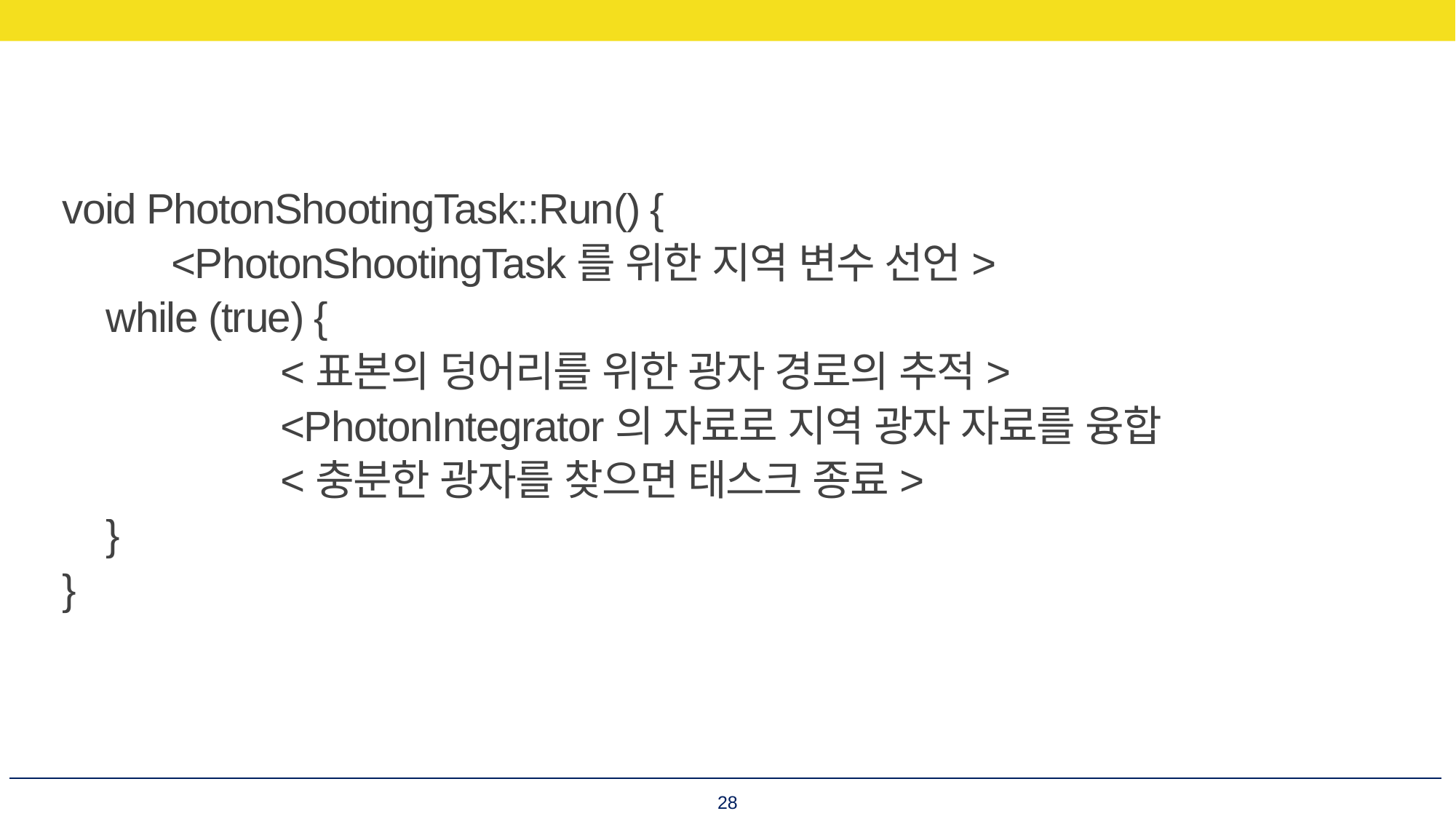

void PhotonShootingTask::Run() {
	<PhotonShootingTask를 위한 지역 변수 선언>
    while (true) {
		<표본의 덩어리를 위한 광자 경로의 추적>
		<PhotonIntegrator의 자료로 지역 광자 자료를 융합
		<충분한 광자를 찾으면 태스크 종료>
    }
}
28